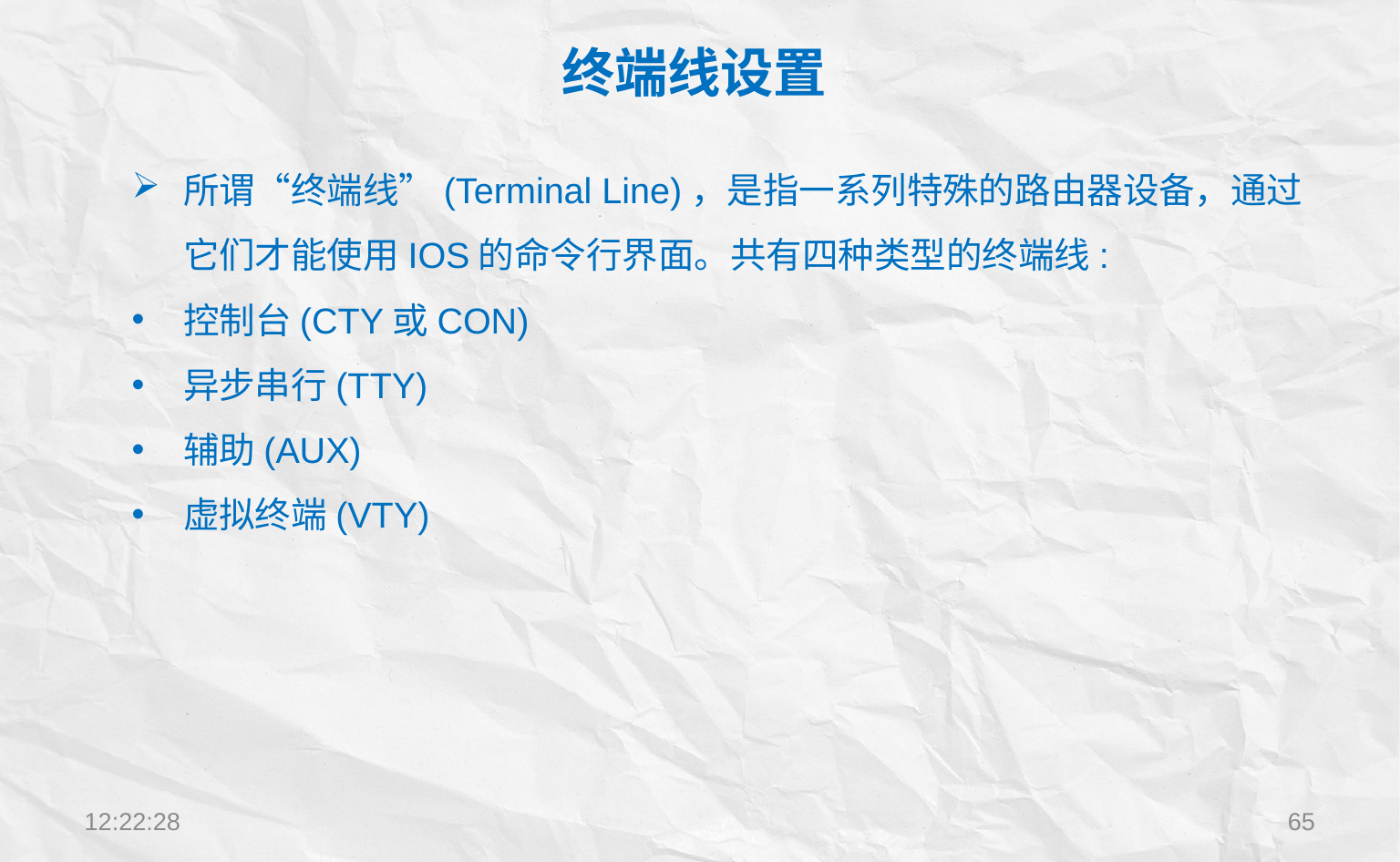

终端线设置
所谓“终端线”(Terminal Line)，是指一系列特殊的路由器设备，通过它们才能使用IOS的命令行界面。共有四种类型的终端线:
控制台(CTY或CON)
异步串行(TTY)
辅助(AUX)
虚拟终端(VTY)

12:22:28
65